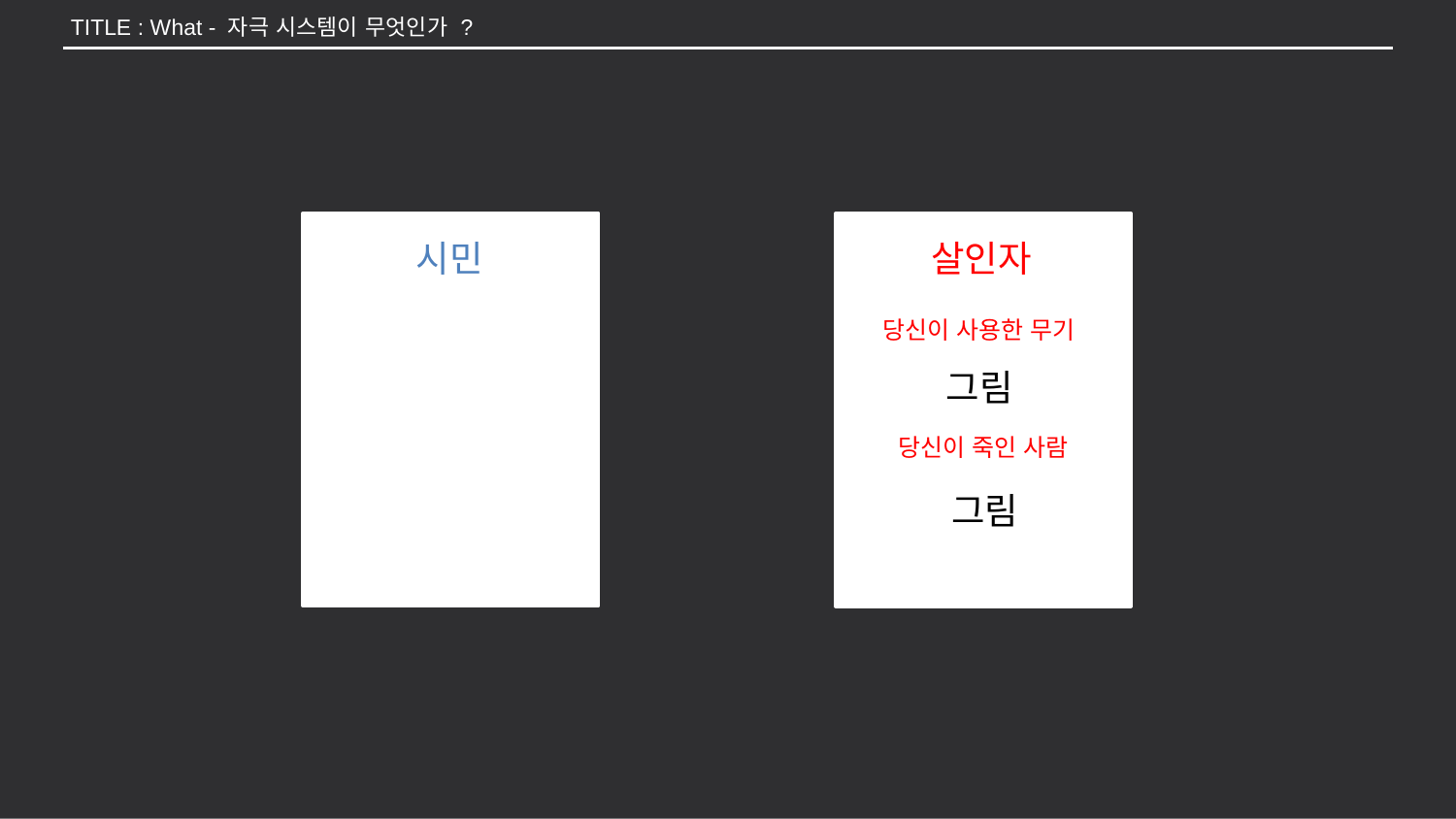

TITLE : What - 자극 시스템이 무엇인가 ?

살인자
시민

당신이 사용한 무기
그림
당신이 죽인 사람
그림